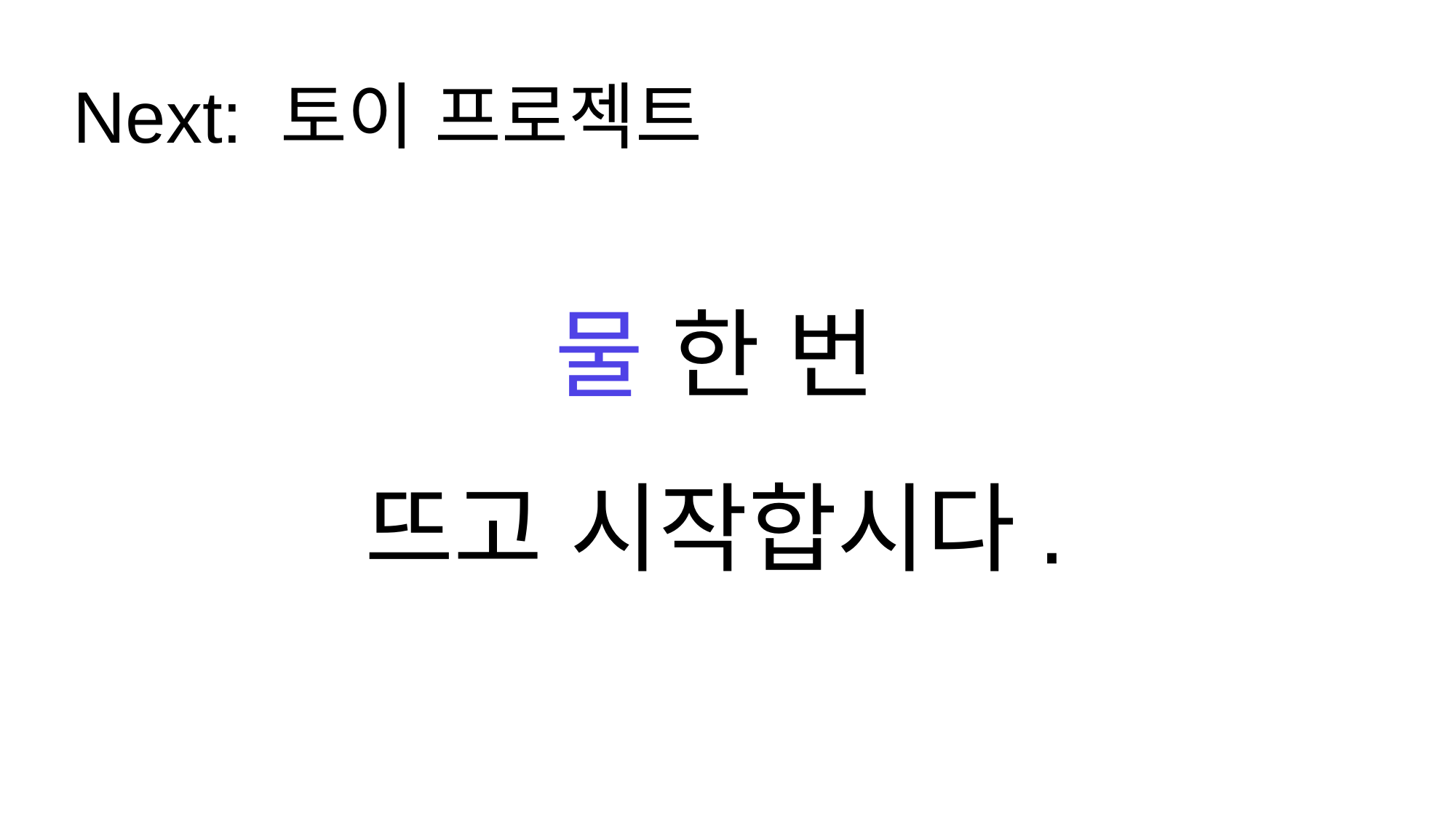

Next: 토이 프로젝트
물 한 번
뜨고 시작합시다.